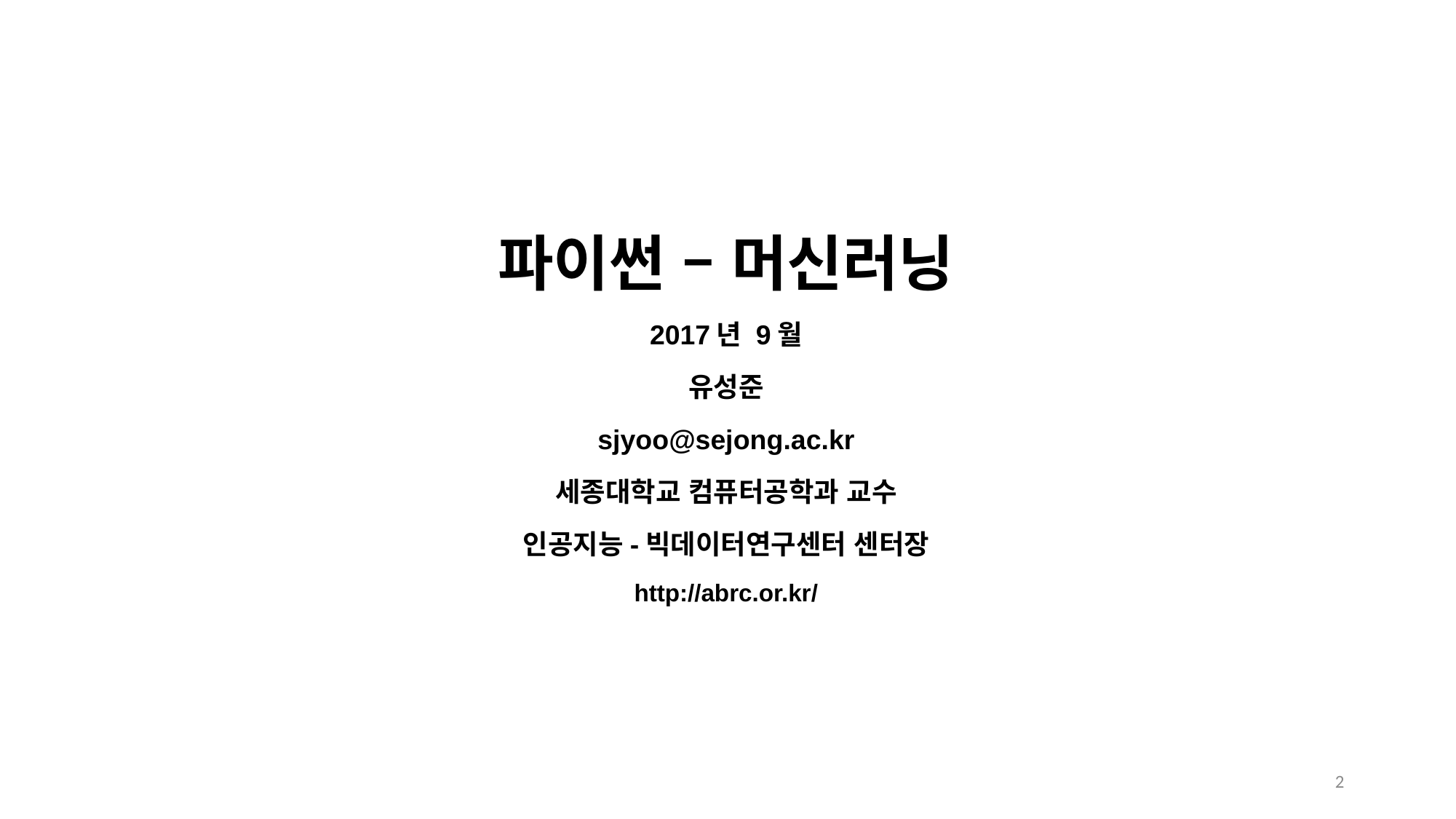

파이썬 – 머신러닝
2017년 9월
유성준
sjyoo@sejong.ac.kr
세종대학교 컴퓨터공학과 교수
인공지능-빅데이터연구센터 센터장
http://abrc.or.kr/
2